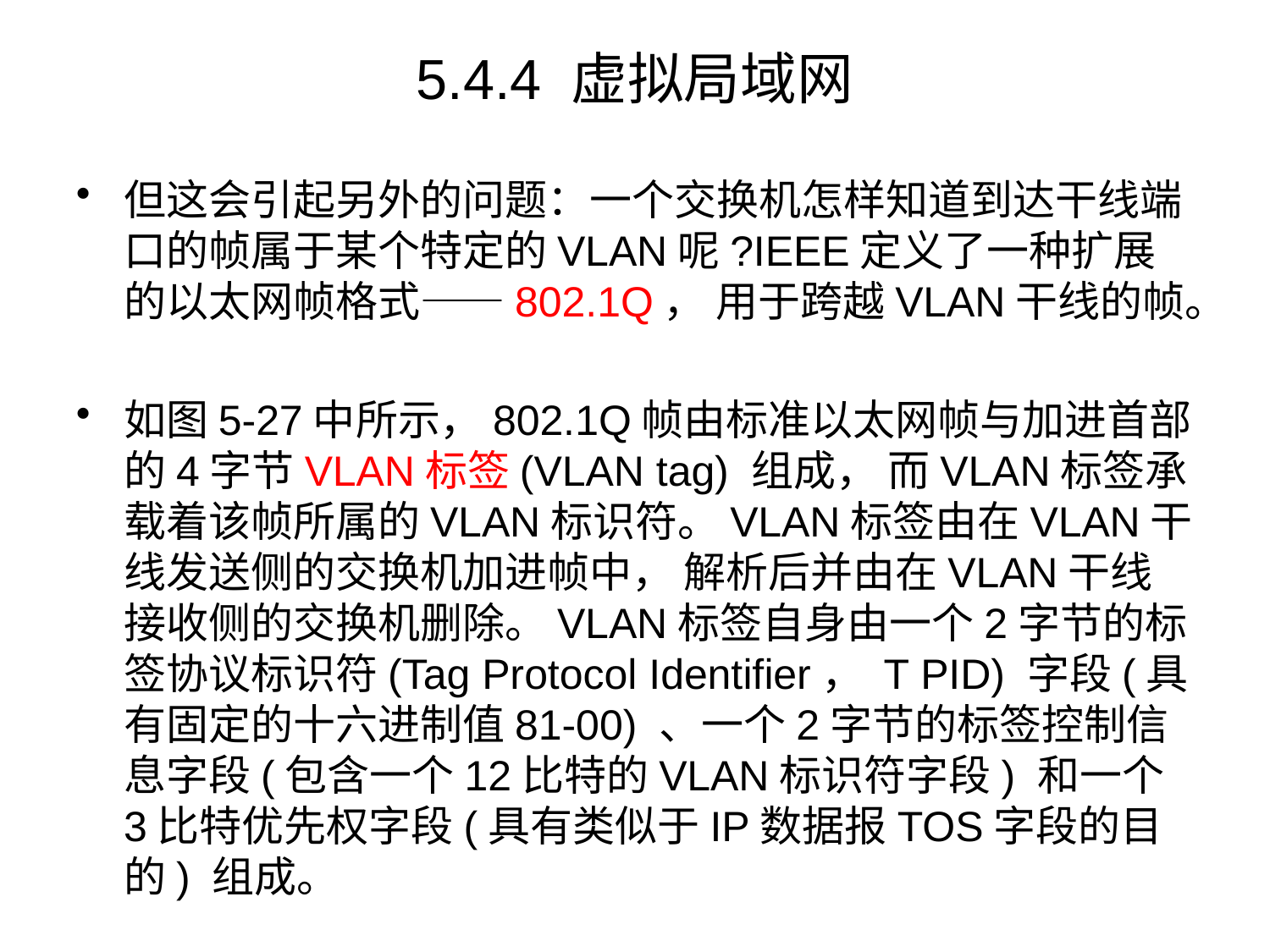

# 5.4.4 虚拟局域网
但这会引起另外的问题：一个交换机怎样知道到达干线端口的帧属于某个特定的VLAN呢?IEEE定义了一种扩展的以太网帧格式——802.1Q， 用于跨越VLAN干线的帧。

如图5-27中所示，802.1Q帧由标准以太网帧与加进首部的4字节VLAN标签(VLAN tag) 组成， 而VLAN标签承载着该帧所属的VLAN标识符。VLAN标签由在VLAN干线发送侧的交换机加进帧中， 解析后并由在VLAN干线接收侧的交换机删除。VLAN标签自身由一个2字节的标签协议标识符(Tag Protocol Identifier， T PID) 字段(具有固定的十六进制值81-00) 、一个2字节的标签控制信息字段(包含一个12比特的VLAN标识符字段) 和一个3比特优先权字段(具有类似于IP数据报TOS字段的目的) 组成。